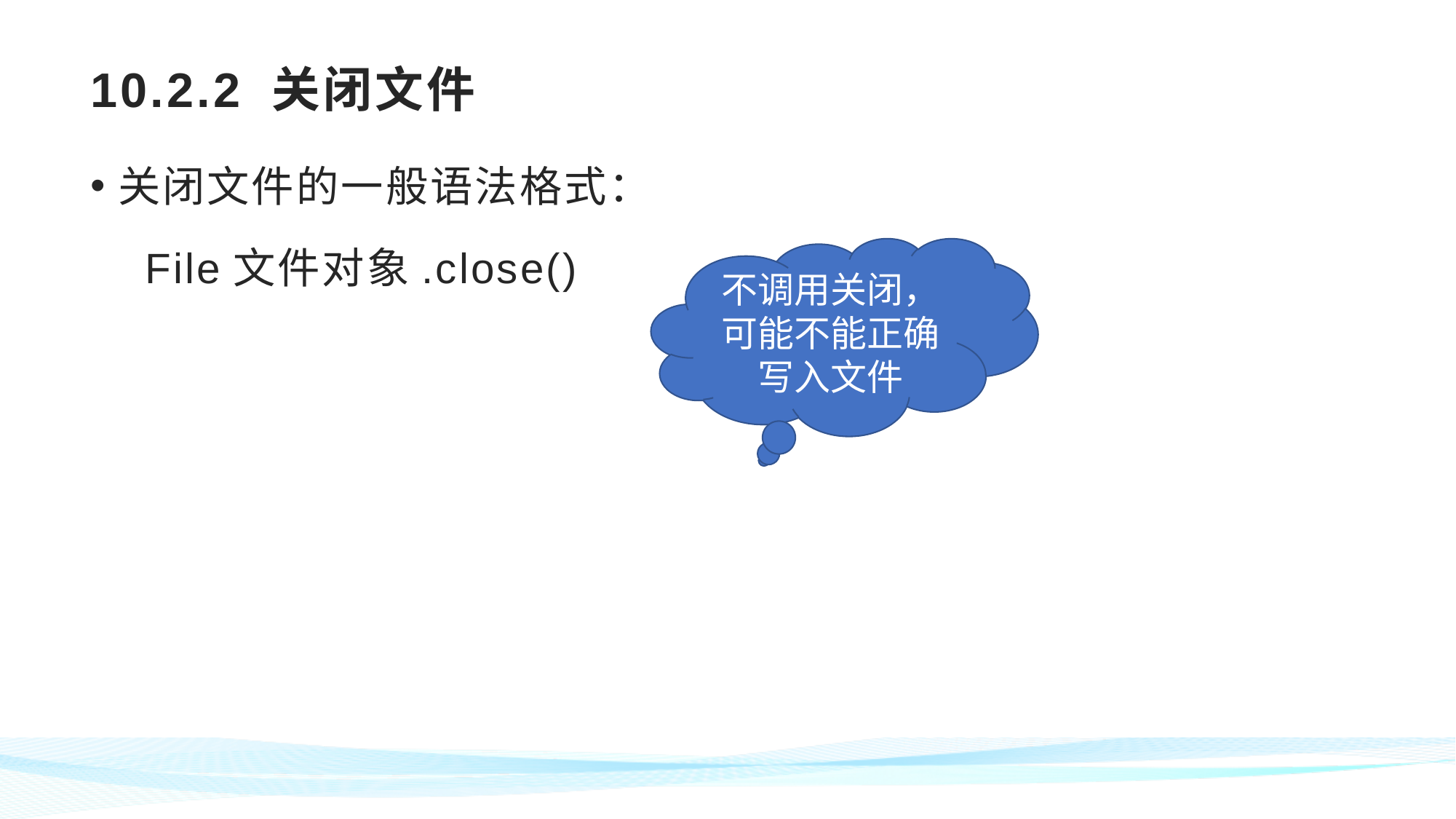

# 10.2.2 关闭文件
关闭文件的一般语法格式：
File文件对象.close()
不调用关闭，可能不能正确写入文件